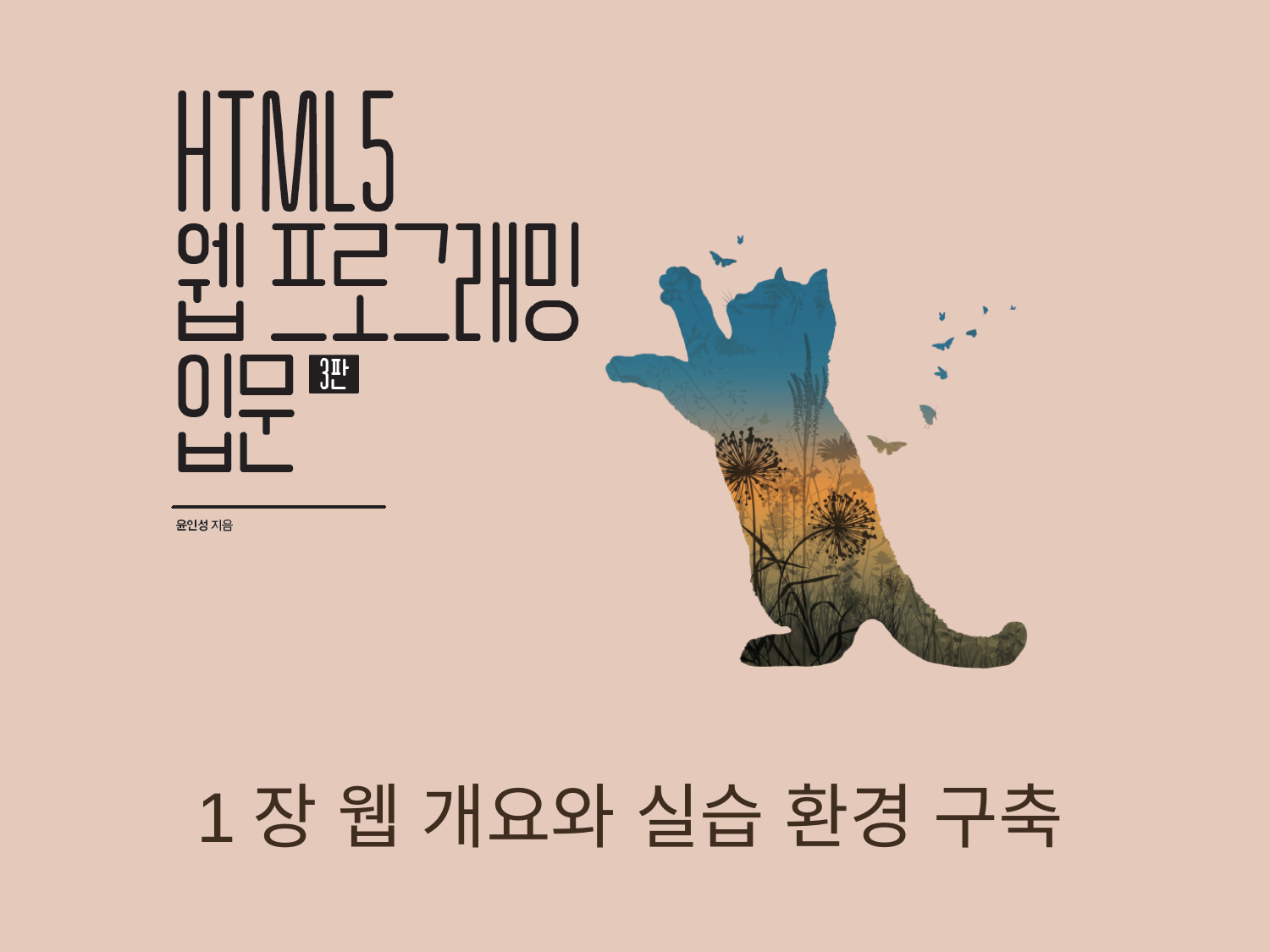

# 1장 웹 개요와 실습 환경 구축